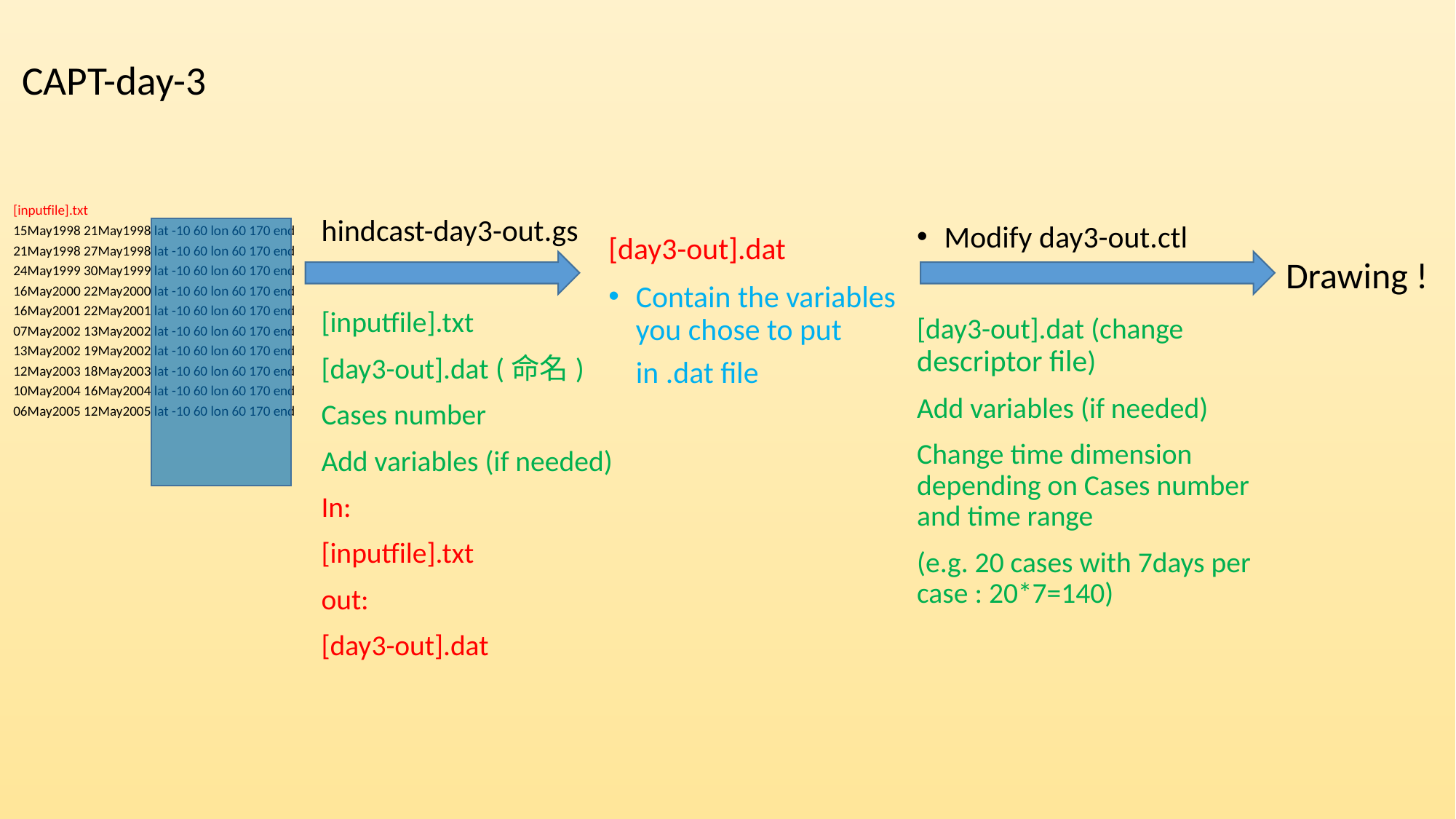

CAPT-day-3

[inputfile].txt
15May1998 21May1998 lat -10 60 lon 60 170 end
21May1998 27May1998 lat -10 60 lon 60 170 end
24May1999 30May1999 lat -10 60 lon 60 170 end
16May2000 22May2000 lat -10 60 lon 60 170 end
16May2001 22May2001 lat -10 60 lon 60 170 end
07May2002 13May2002 lat -10 60 lon 60 170 end
13May2002 19May2002 lat -10 60 lon 60 170 end
12May2003 18May2003 lat -10 60 lon 60 170 end
10May2004 16May2004 lat -10 60 lon 60 170 end
06May2005 12May2005 lat -10 60 lon 60 170 end
hindcast-day3-out.gs

[inputfile].txt
[day3-out].dat (命名)
Cases number
Add variables (if needed)
In:
[inputfile].txt
out:
[day3-out].dat
Modify day3-out.ctl

[day3-out].dat (change descriptor file)
Add variables (if needed)
Change time dimension depending on Cases number and time range
(e.g. 20 cases with 7days per case : 20*7=140)

[day3-out].dat
Contain the variables you chose to put in .dat file

Drawing !